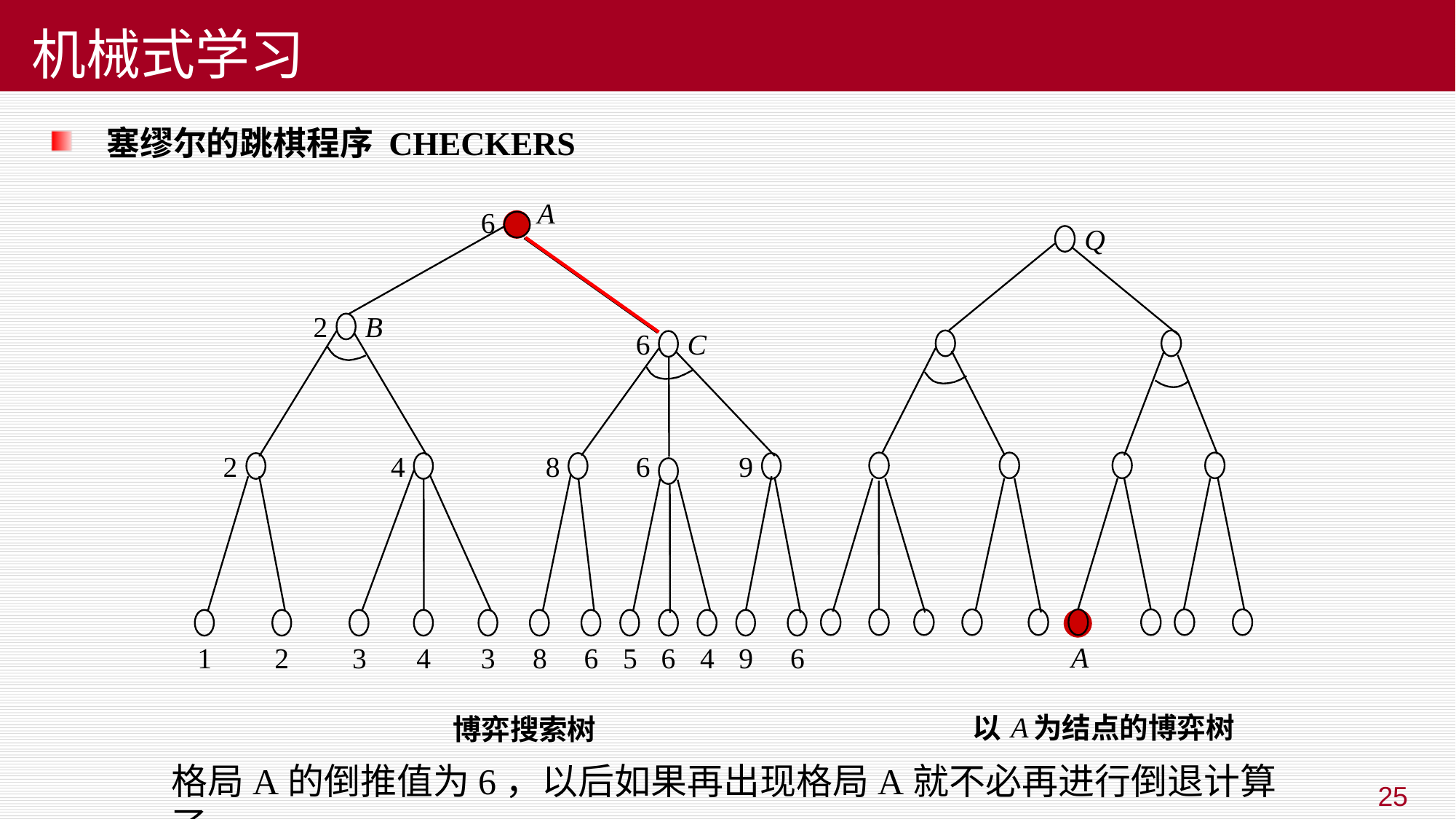

# 机械式学习
塞缪尔的跳棋程序 CHECKERS

A
6

Q

2
B

6
C

2
4
8
6
9

A
1
2
3
4
3
8
6
5
6
4
9
6

A

以
为结点的博弈树

博弈搜索树
格局A的倒推值为6，以后如果再出现格局A就不必再进行倒退计算了。
25